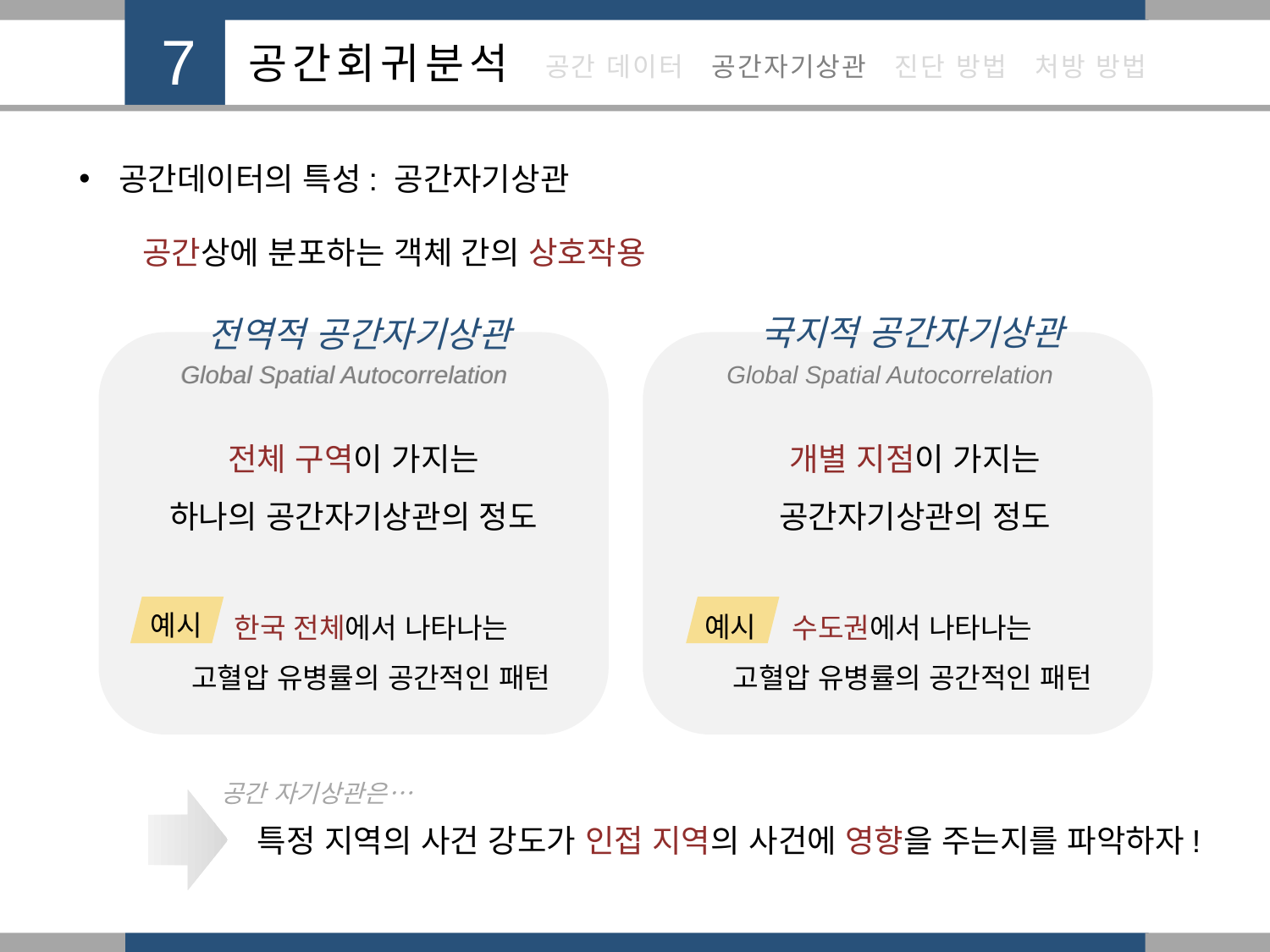

공간데이터의 특성: 공간자기상관
공간상에 분포하는 객체 간의 상호작용
국지적 공간자기상관
전역적 공간자기상관

Global Spatial Autocorrelation
Global Spatial Autocorrelation
Global Spatial Autocorrelation
개별 지점이 가지는
공간자기상관의 정도
전체 구역이 가지는
하나의 공간자기상관의 정도
예시
예시
한국 전체에서 나타나는
고혈압 유병률의 공간적인 패턴
수도권에서 나타나는
고혈압 유병률의 공간적인 패턴

공간 자기상관은…

특정 지역의 사건 강도가 인접 지역의 사건에 영향을 주는지를 파악하자!